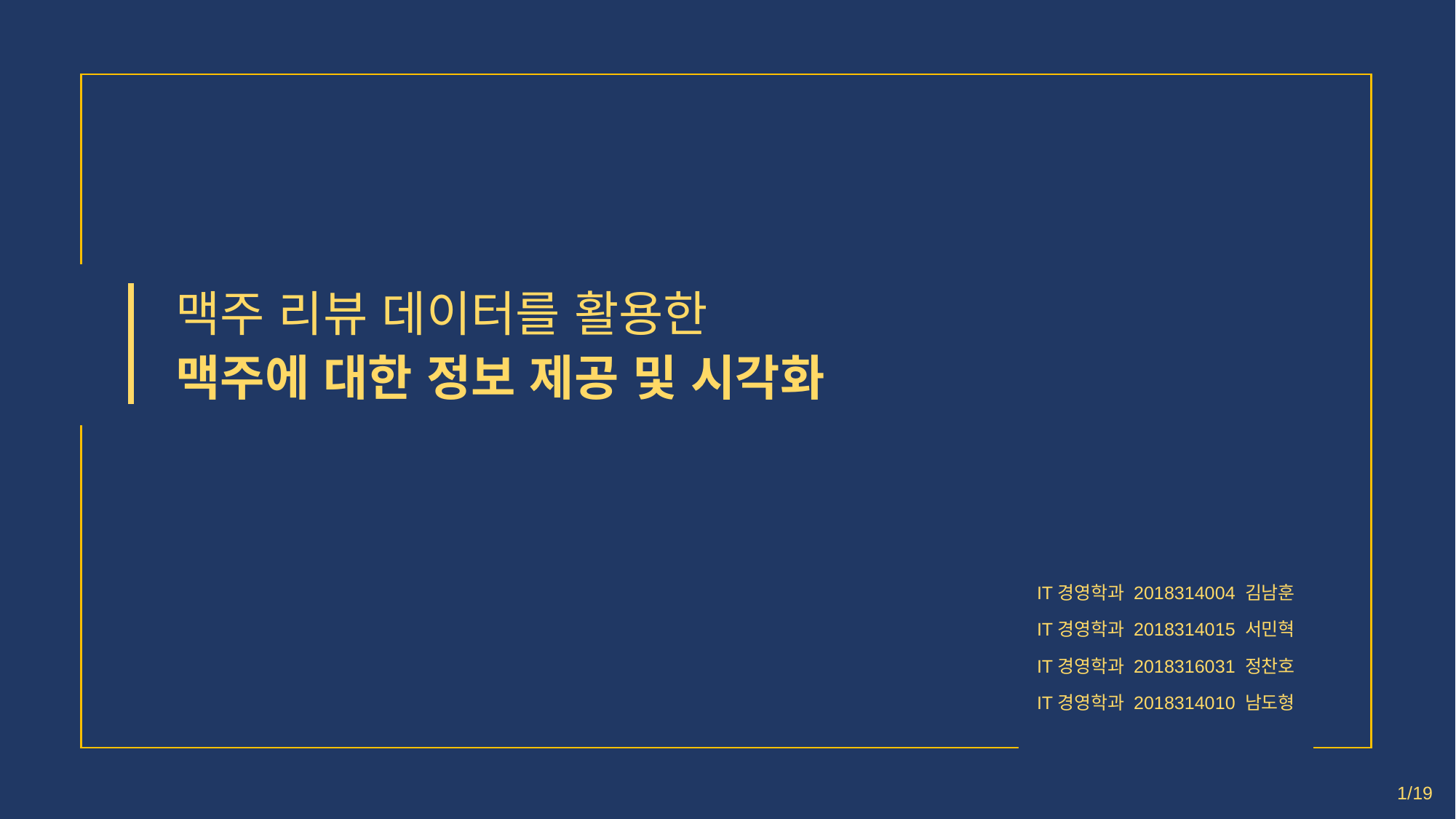

맥주 리뷰 데이터를 활용한
맥주에 대한 정보 제공 및 시각화
IT경영학과 2018314004 김남훈
IT경영학과 2018314015 서민혁
IT경영학과 2018316031 정찬호
IT경영학과 2018314010 남도형

1/19